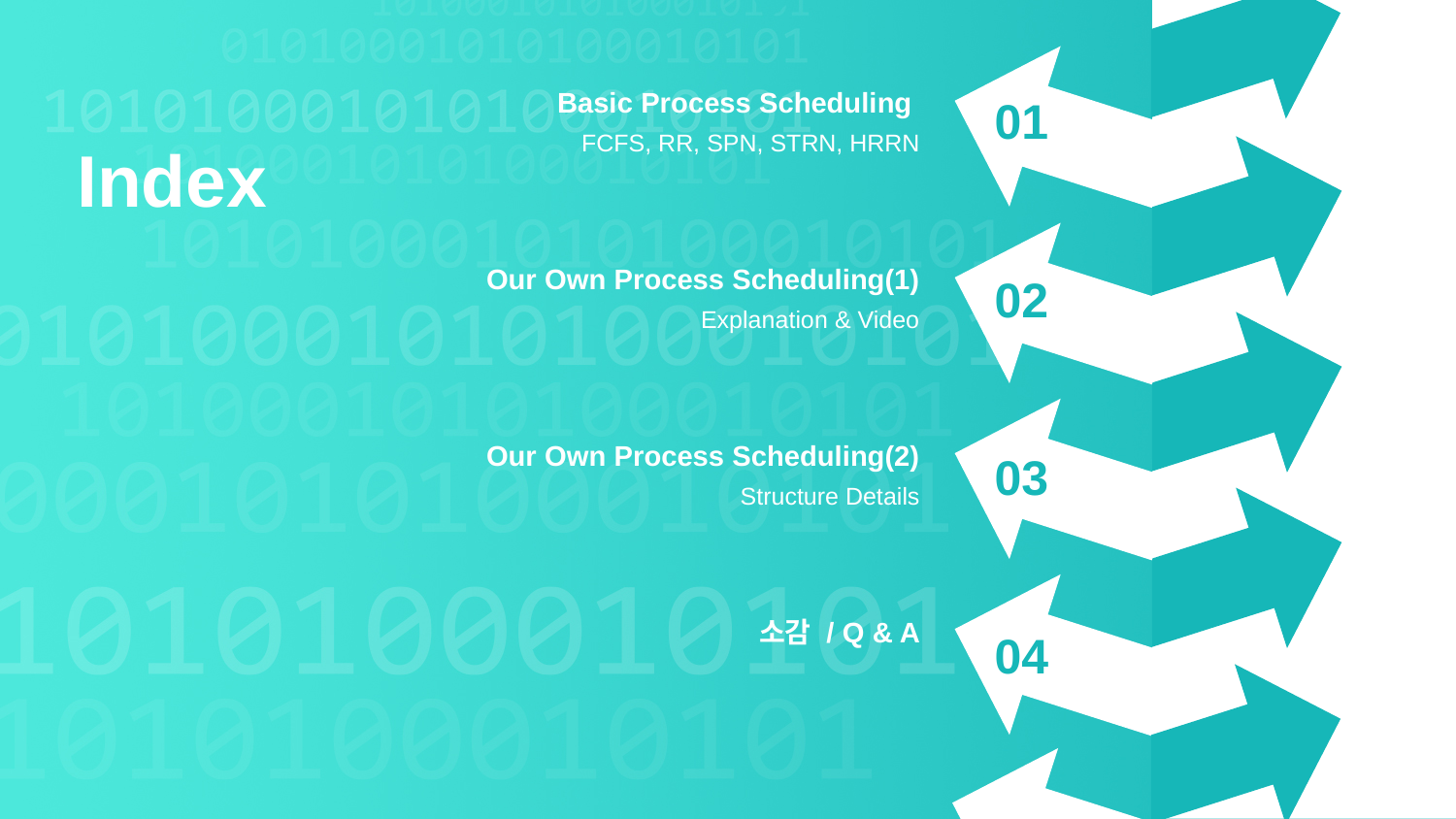

Basic Process Scheduling
FCFS, RR, SPN, STRN, HRRN
01
Index

Our Own Process Scheduling(1)
Explanation & Video
02

Our Own Process Scheduling(2)
Structure Details
03

소감 / Q & A

04